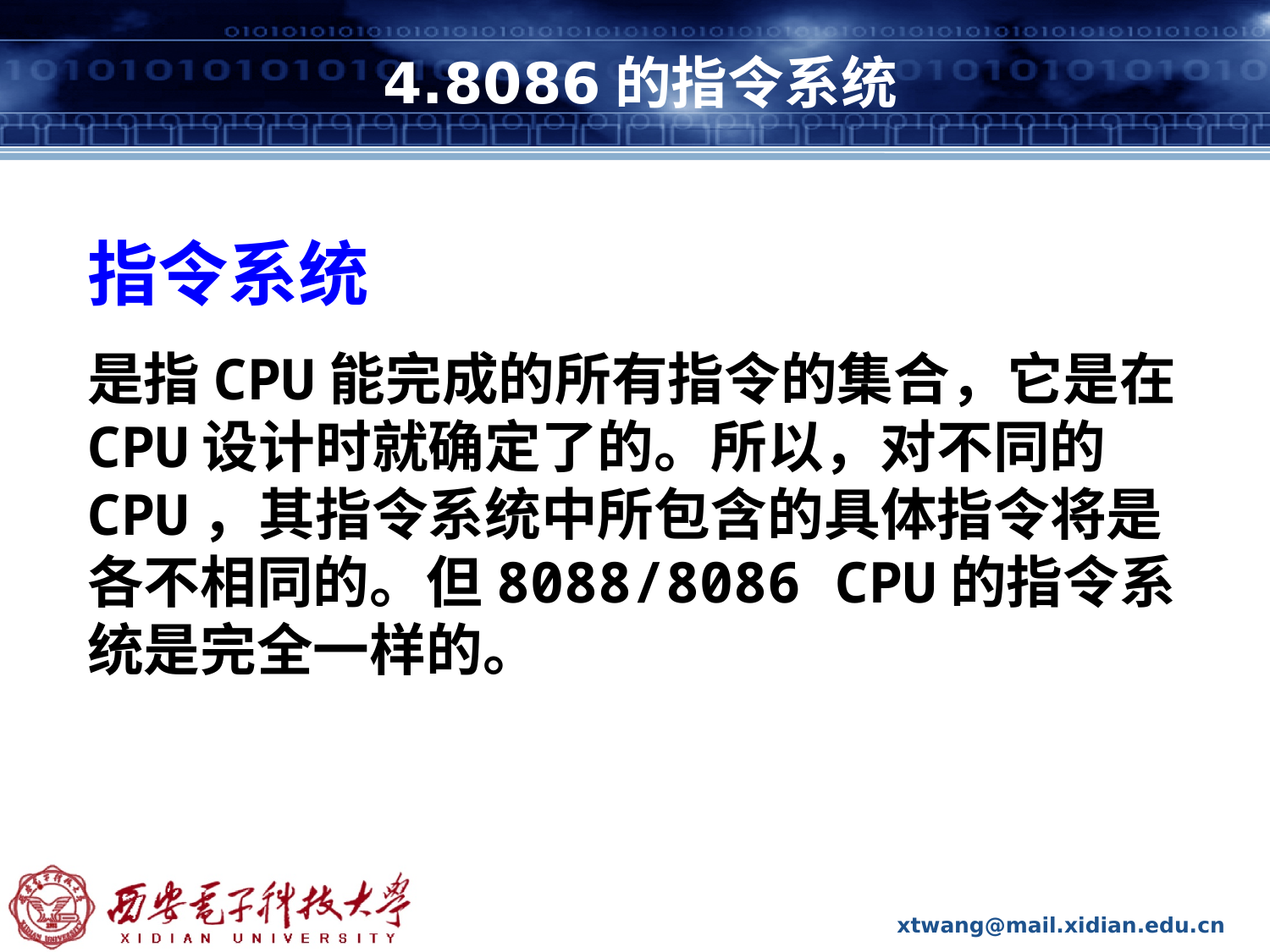

# 4.8086的指令系统
指令系统
是指CPU能完成的所有指令的集合，它是在CPU设计时就确定了的。所以，对不同的CPU，其指令系统中所包含的具体指令将是各不相同的。但8088/8086 CPU的指令系统是完全一样的。